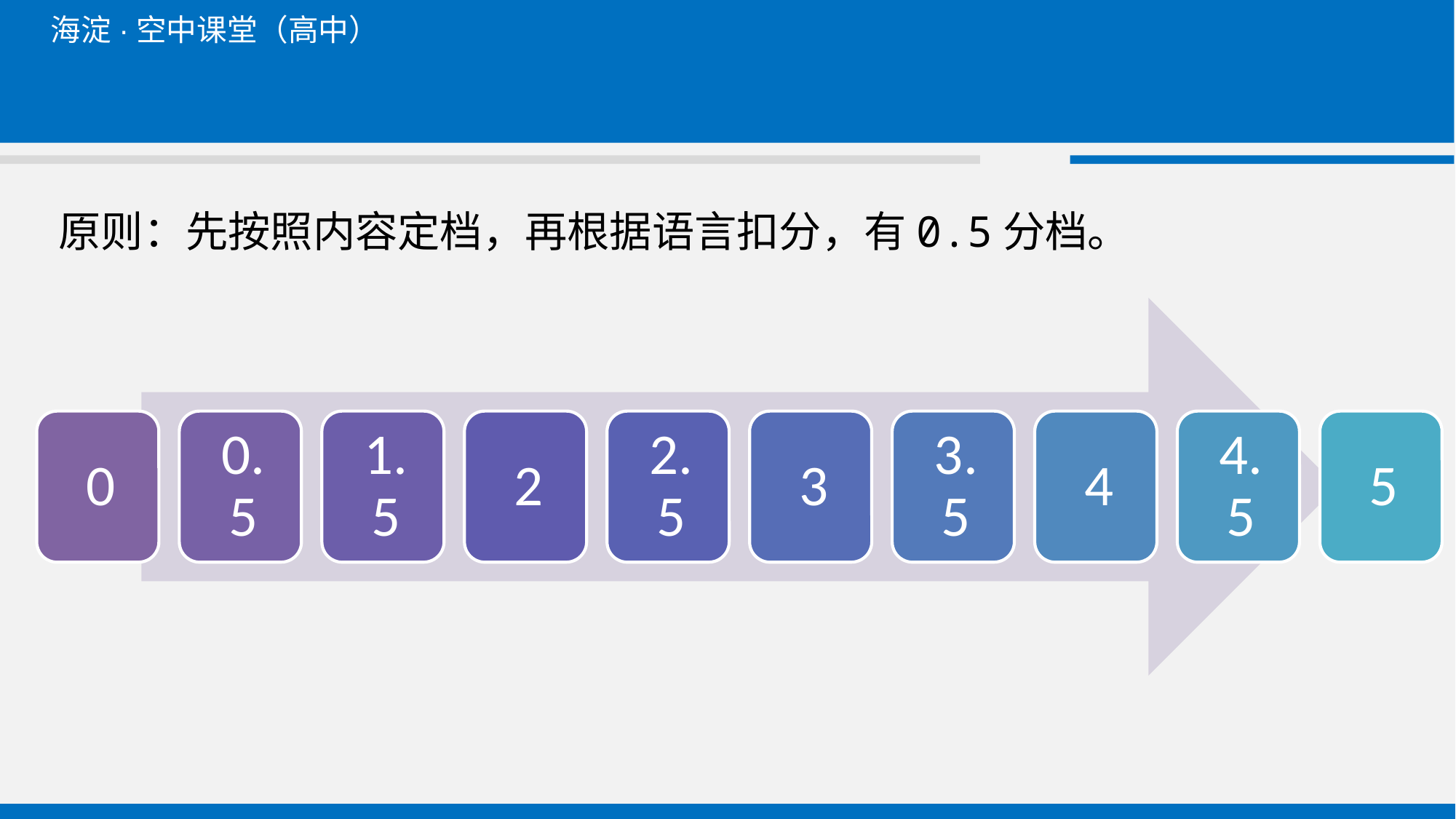

# 原则：先按照内容定档，再根据语言扣分，有0.5分档。

0
0.5
1.5
2
2.5
3
3.5
4
4.5
5